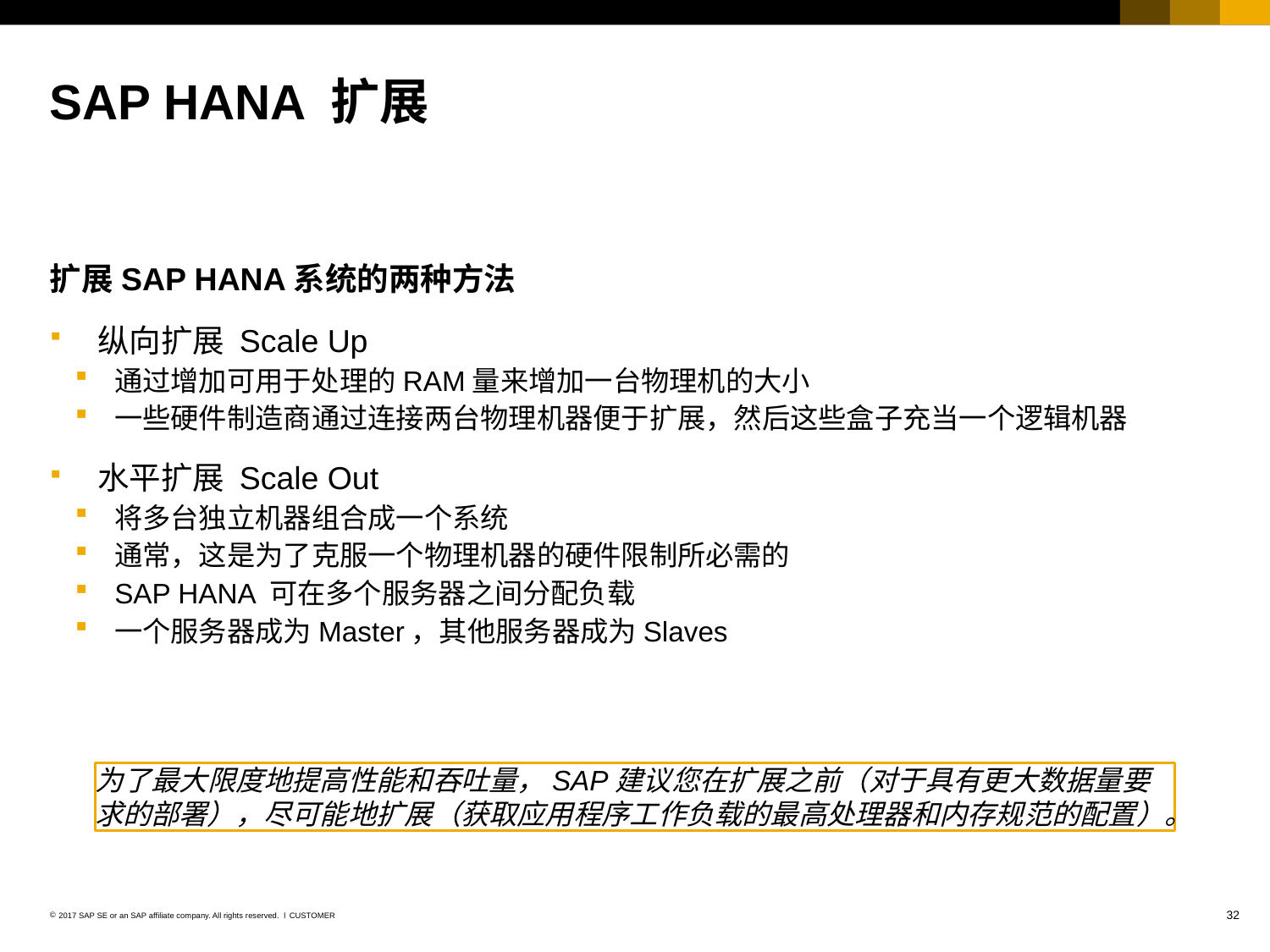

# SAP HANA 扩展
扩展SAP HANA系统的两种方法
纵向扩展 Scale Up
通过增加可用于处理的RAM量来增加一台物理机的大小
一些硬件制造商通过连接两台物理机器便于扩展，然后这些盒子充当一个逻辑机器
水平扩展 Scale Out
将多台独立机器组合成一个系统
通常，这是为了克服一个物理机器的硬件限制所必需的
SAP HANA 可在多个服务器之间分配负载
一个服务器成为Master，其他服务器成为Slaves
为了最大限度地提高性能和吞吐量，SAP建议您在扩展之前（对于具有更大数据量要求的部署），尽可能地扩展（获取应用程序工作负载的最高处理器和内存规范的配置）。